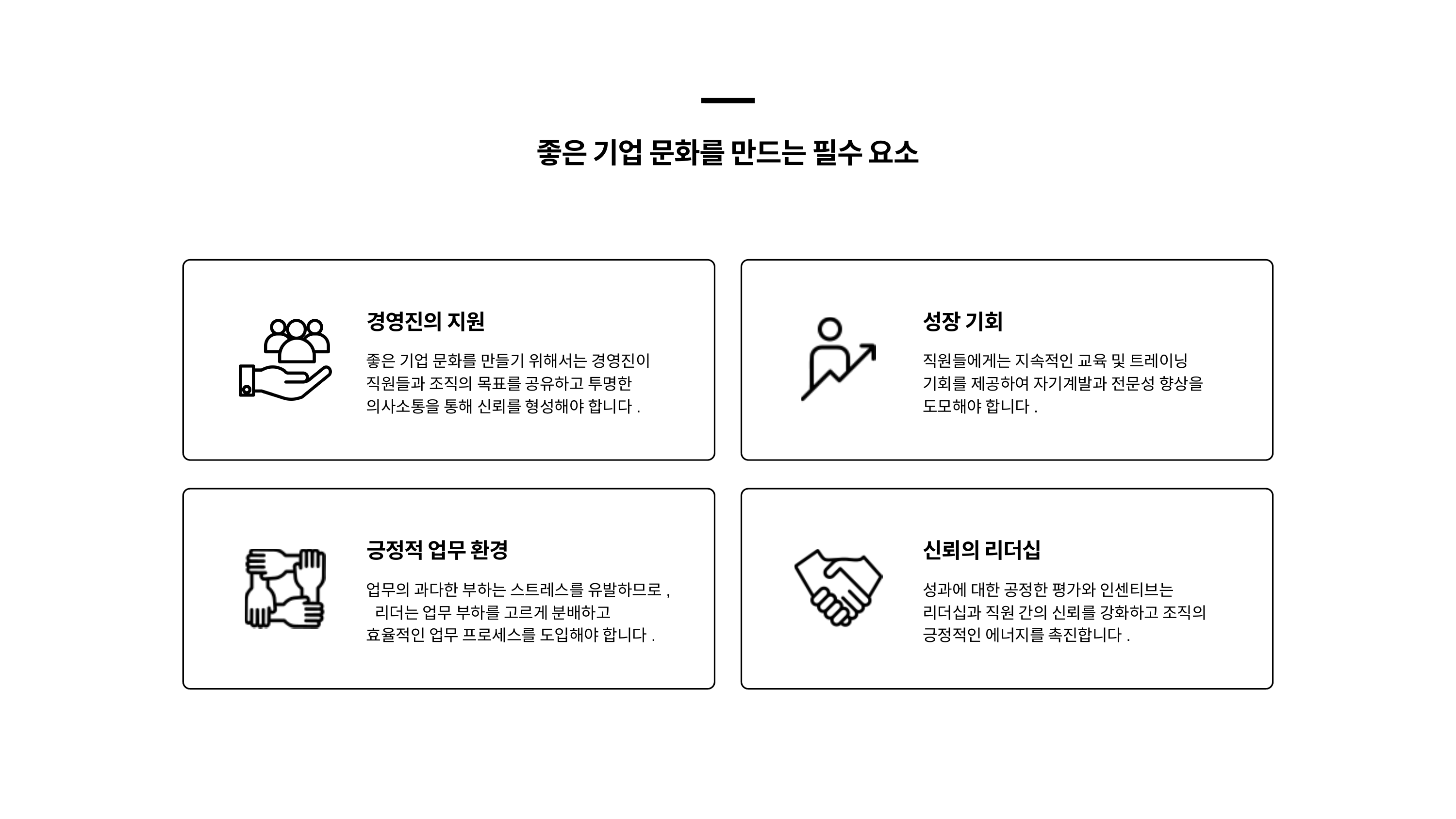

좋은 기업 문화를 만드는 필수 요소

경영진의 지원
성장 기회

좋은 기업 문화를 만들기 위해서는 경영진이 직원들과 조직의 목표를 공유하고 투명한 의사소통을 통해 신뢰를 형성해야 합니다.
직원들에게는 지속적인 교육 및 트레이닝 기회를 제공하여 자기계발과 전문성 향상을 도모해야 합니다.

긍정적 업무 환경
신뢰의 리더십

업무의 과다한 부하는 스트레스를 유발하므로, 리더는 업무 부하를 고르게 분배하고 효율적인 업무 프로세스를 도입해야 합니다.
성과에 대한 공정한 평가와 인센티브는 리더십과 직원 간의 신뢰를 강화하고 조직의 긍정적인 에너지를 촉진합니다.